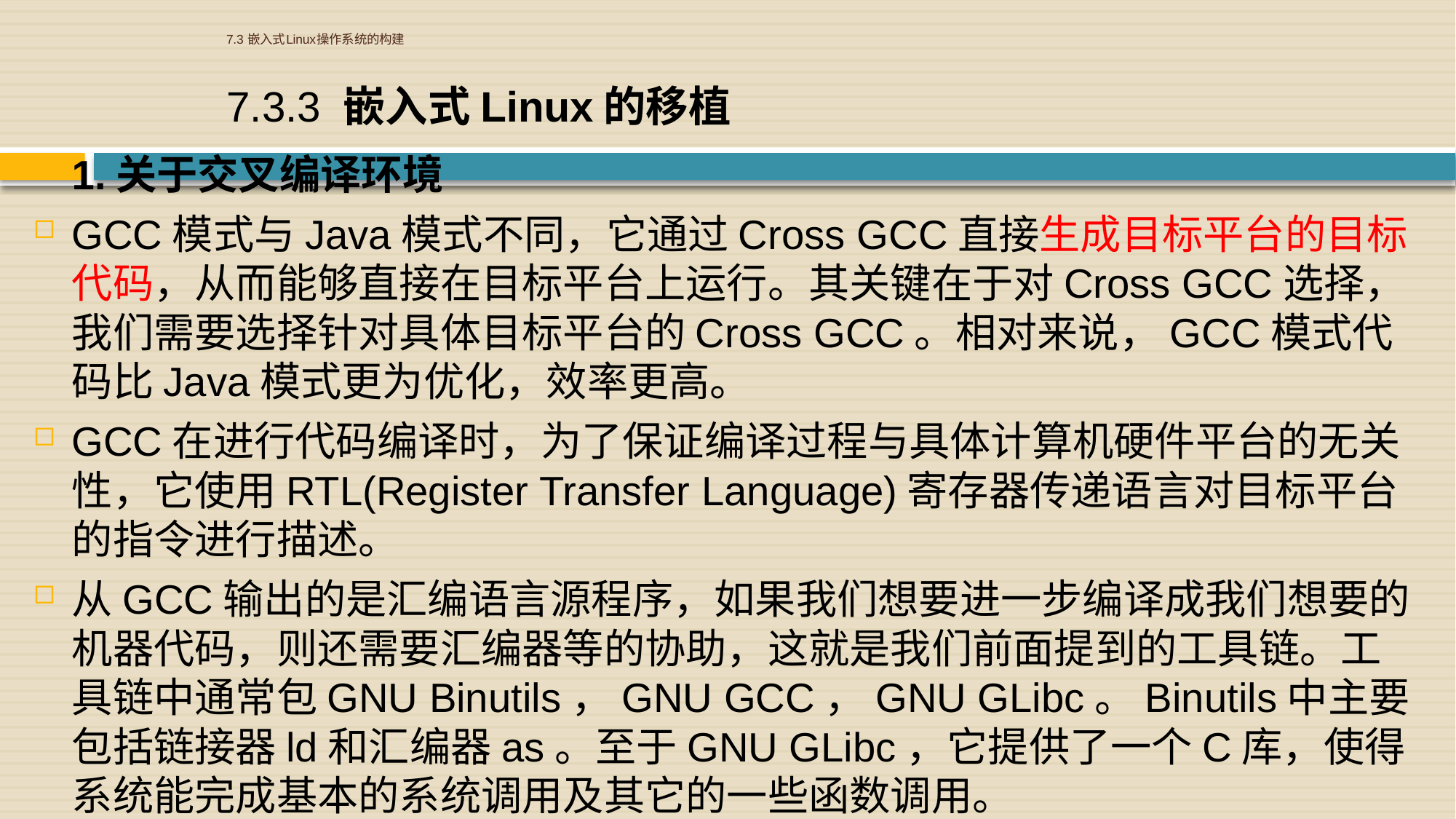

# 7.3 嵌入式Linux操作系统的构建
7.3.3 嵌入式Linux的移植
1.关于交叉编译环境
GCC模式与Java模式不同，它通过Cross GCC直接生成目标平台的目标代码，从而能够直接在目标平台上运行。其关键在于对Cross GCC选择，我们需要选择针对具体目标平台的Cross GCC。相对来说，GCC模式代码比Java模式更为优化，效率更高。
GCC在进行代码编译时，为了保证编译过程与具体计算机硬件平台的无关性，它使用RTL(Register Transfer Language)寄存器传递语言对目标平台的指令进行描述。
从GCC输出的是汇编语言源程序，如果我们想要进一步编译成我们想要的机器代码，则还需要汇编器等的协助，这就是我们前面提到的工具链。工具链中通常包GNU Binutils，GNU GCC，GNU GLibc。Binutils中主要包括链接器ld和汇编器as。至于GNU GLibc，它提供了一个C库，使得系统能完成基本的系统调用及其它的一些函数调用。